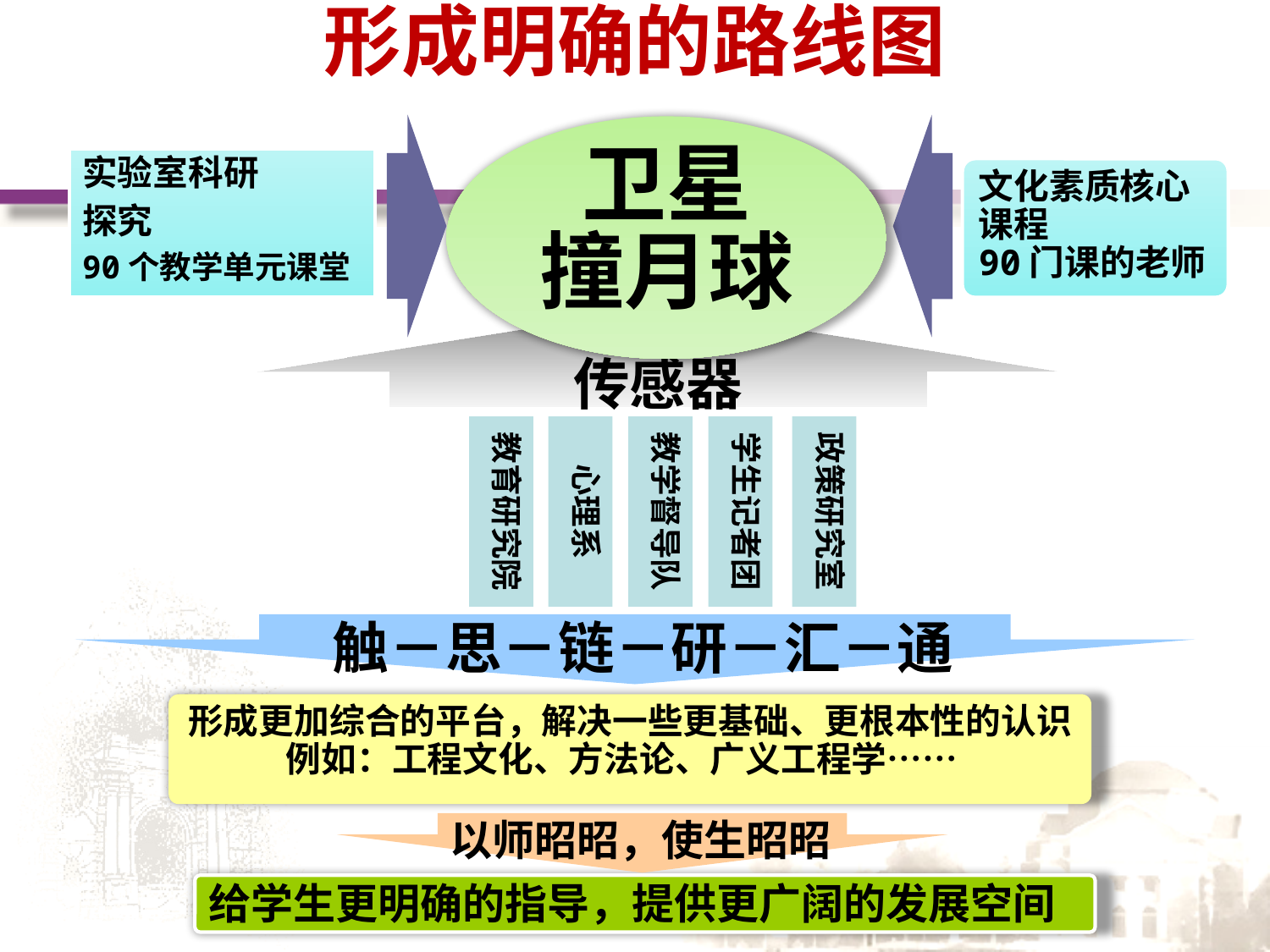

形成明确的路线图

卫星
撞月球
实验室科研
探究
90个教学单元课堂
文化素质核心   课程
90门课的老师
传感器
教育研究院
心理系
教学督导队
学生记者团
政策研究室
 触－思－链－研－汇－通
形成更加综合的平台，解决一些更基础、更根本性的认识
例如：工程文化、方法论、广义工程学……
以师昭昭，使生昭昭

给学生更明确的指导，提供更广阔的发展空间